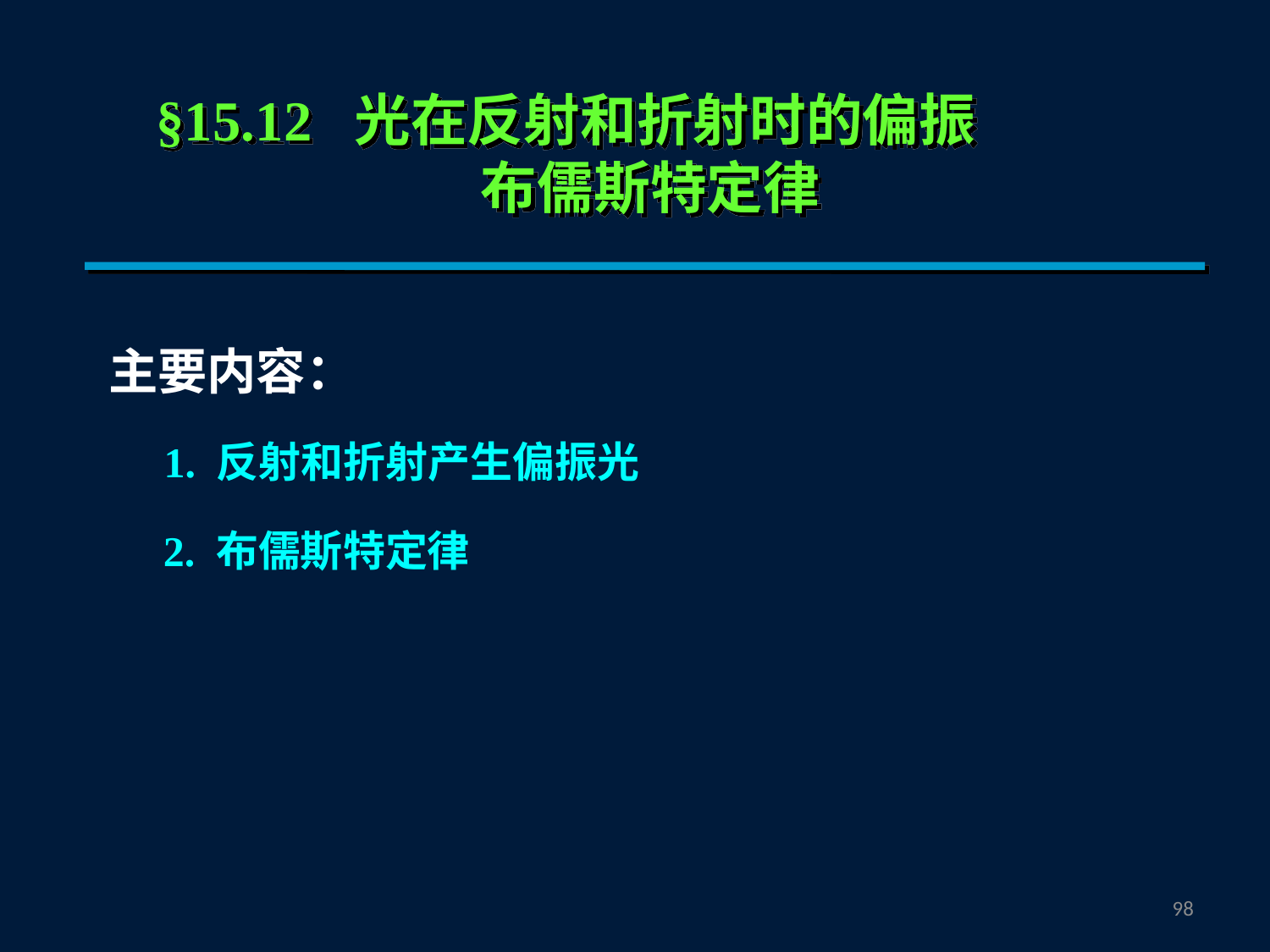

§15.12  光在反射和折射时的偏振
      布儒斯特定律

主要内容：
1. 反射和折射产生偏振光
2. 布儒斯特定律
98